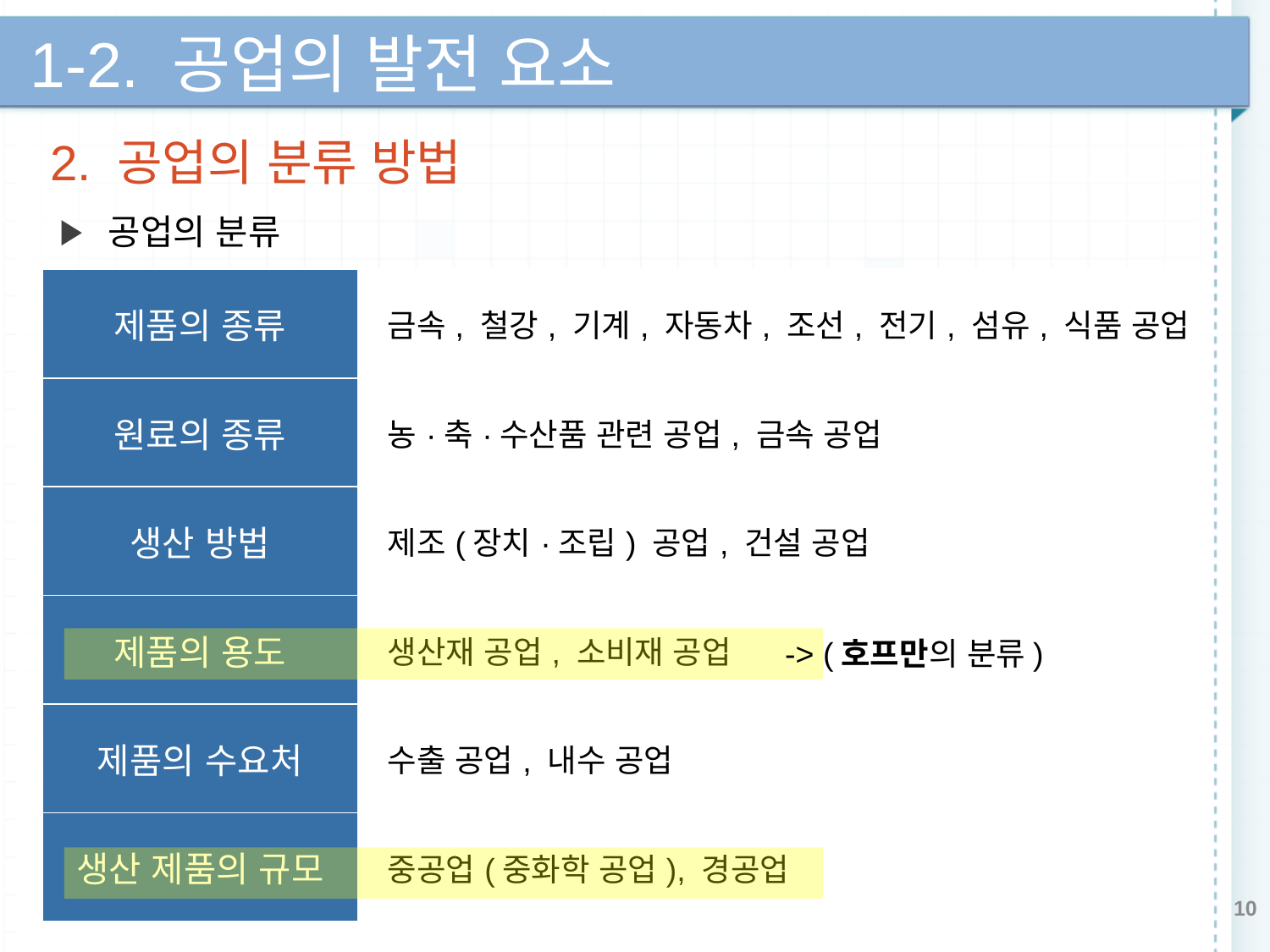

1-2. 공업의 발전 요소
2. 공업의 분류 방법
 공업의 분류
| 제품의 종류 | 금속, 철강, 기계, 자동차, 조선, 전기, 섬유, 식품 공업 |
| --- | --- |
| 원료의 종류 | 농·축·수산품 관련 공업, 금속 공업 |
| 생산 방법 | 제조(장치·조립) 공업, 건설 공업 |
| 제품의 용도 | 생산재 공업, 소비재 공업 |
| 제품의 수요처 | 수출 공업, 내수 공업 |
| 생산 제품의 규모 | 중공업(중화학 공업), 경공업 |
-> (호프만의 분류)

10